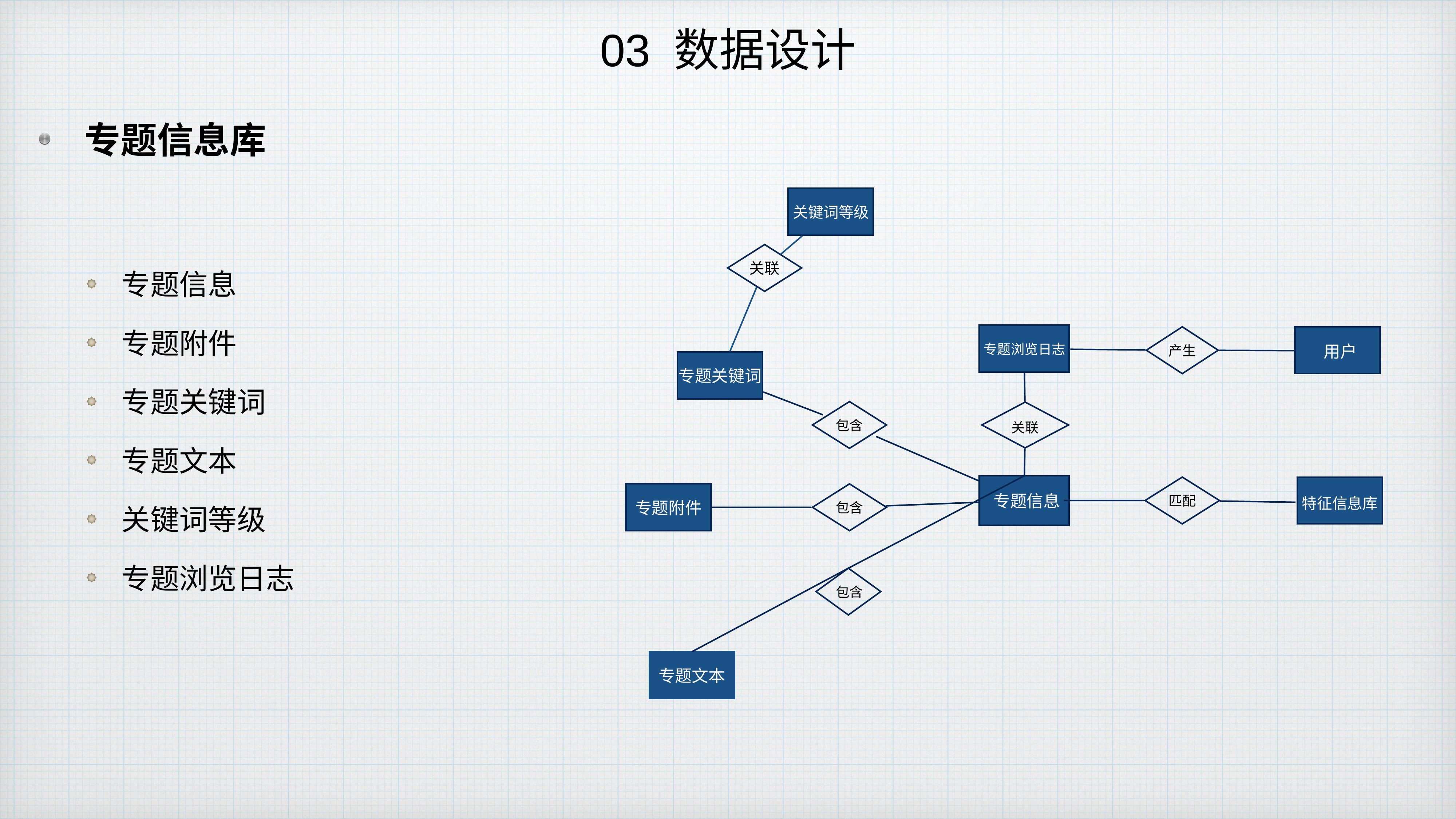

# 03 数据设计
专题信息库

关键词等级
专题信息
专题附件
专题关键词
专题文本
关键词等级
专题浏览日志

关联

产生

专题浏览日志
用户

专题关键词

包含

关联

匹配

包含
专题信息
特征信息库
专题附件

包含

专题文本